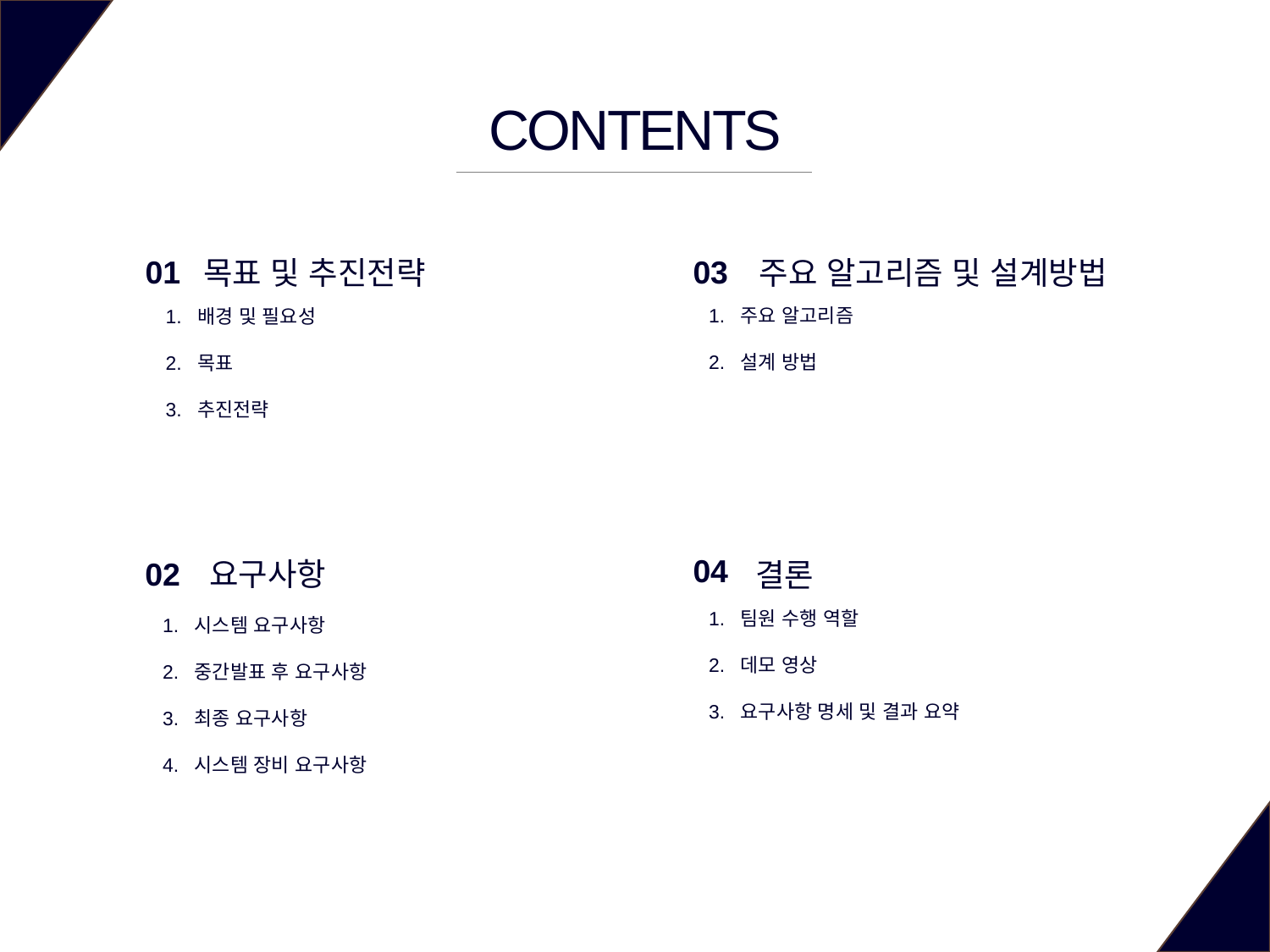

CONTENTS
목표 및 추진전략
01
배경 및 필요성
목표
추진전략
 주요 알고리즘 및 설계방법
03
주요 알고리즘
설계 방법
 요구사항
02
시스템 요구사항
중간발표 후 요구사항
최종 요구사항
시스템 장비 요구사항
 결론
04

팀원 수행 역할
데모 영상
요구사항 명세 및 결과 요약